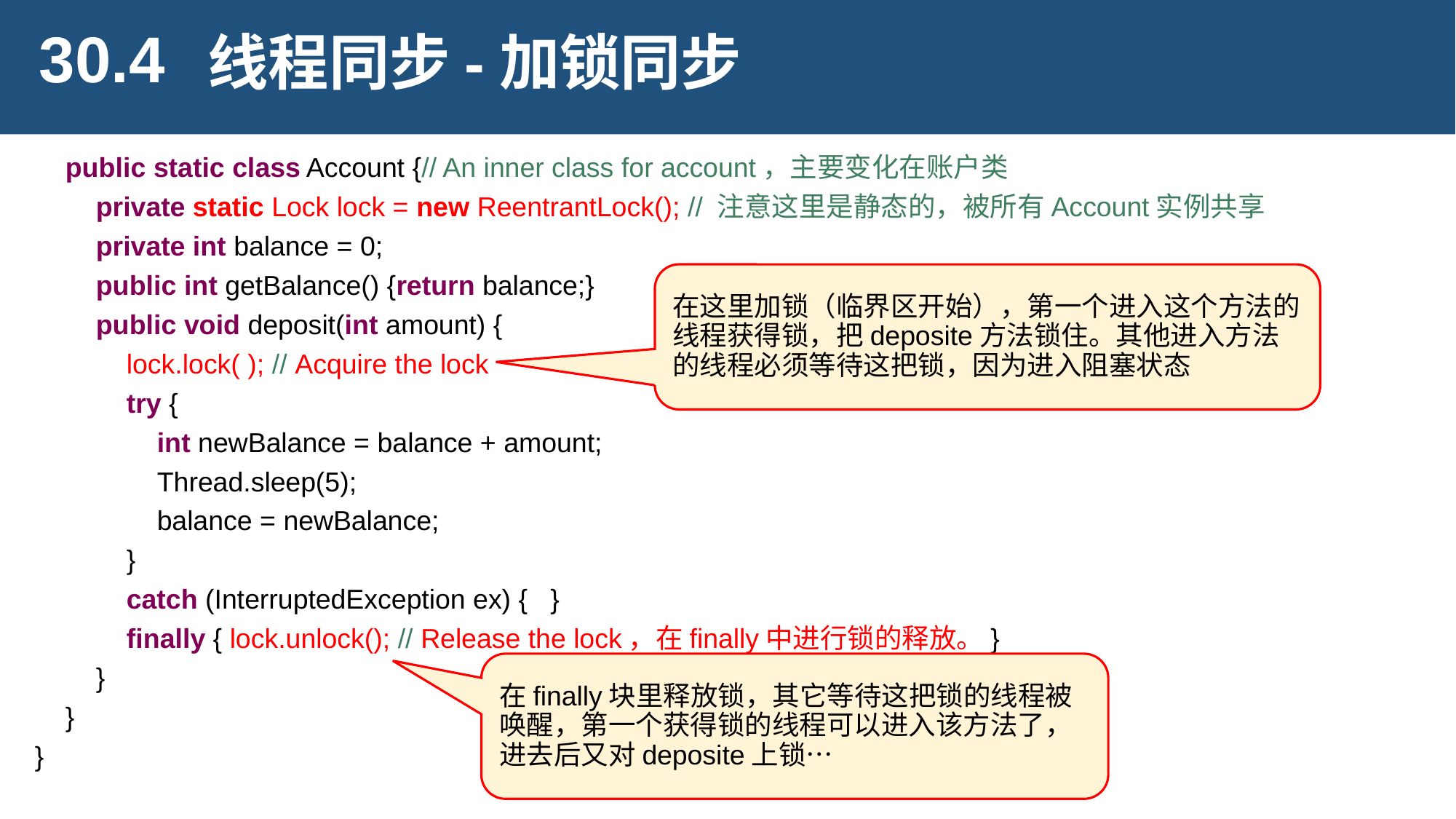

30.4
线程同步-加锁同步
    public static class Account {// An inner class for account，主要变化在账户类
        private static Lock lock = new ReentrantLock(); // 注意这里是静态的，被所有Account实例共享
        private int balance = 0;
        public int getBalance() {return balance;}
        public void deposit(int amount) {
            lock.lock( ); // Acquire the lock
            try {
                int newBalance = balance + amount;
                Thread.sleep(5);
                balance = newBalance;
            }
            catch (InterruptedException ex) {   }
            finally { lock.unlock(); // Release the lock，在finally中进行锁的释放。}
        }
    }
}
在这里加锁（临界区开始），第一个进入这个方法的线程获得锁，把deposite方法锁住。其他进入方法的线程必须等待这把锁，因为进入阻塞状态
在finally块里释放锁，其它等待这把锁的线程被唤醒，第一个获得锁的线程可以进入该方法了，进去后又对deposite上锁…